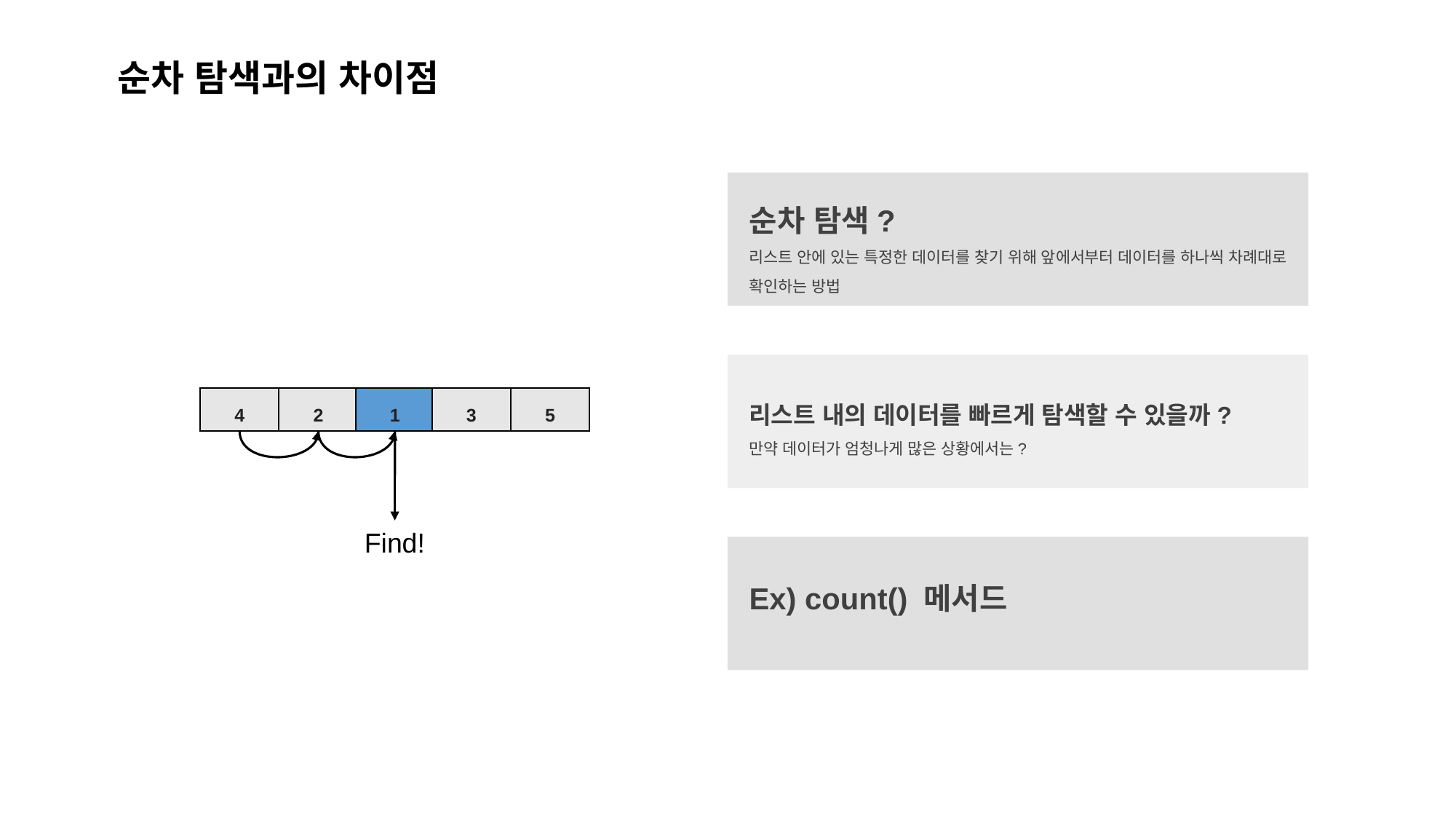

순차 탐색과의 차이점
순차 탐색?
리스트 안에 있는 특정한 데이터를 찾기 위해 앞에서부터 데이터를 하나씩 차례대로 확인하는 방법
리스트 내의 데이터를 빠르게 탐색할 수 있을까?
만약 데이터가 엄청나게 많은 상황에서는?
2
1
3
5
4
Find!
Ex) count() 메서드